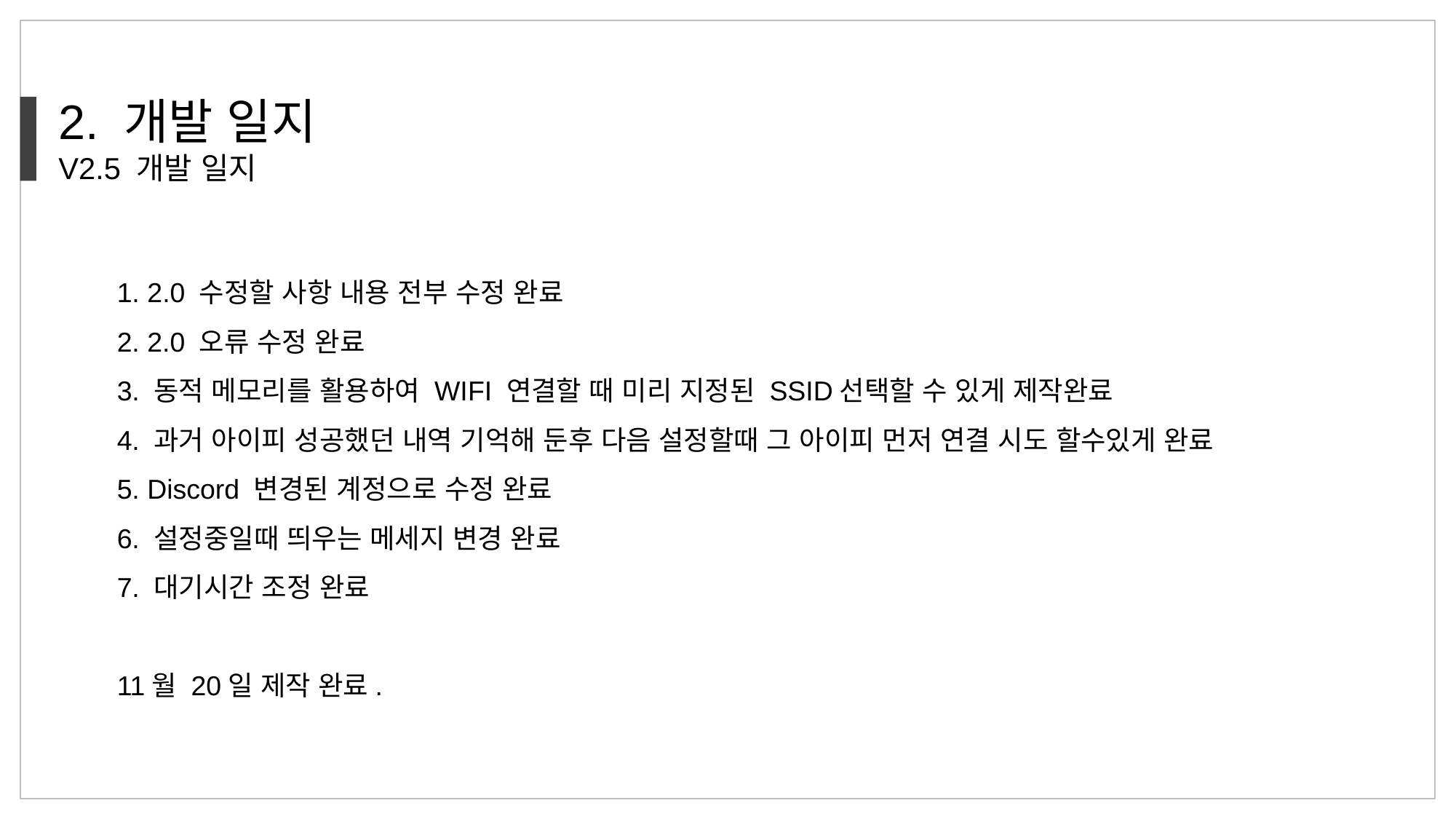

2. 개발 일지
V2.5 개발 일지

1. 2.0 수정할 사항 내용 전부 수정 완료
2. 2.0 오류 수정 완료
3. 동적 메모리를 활용하여 WIFI 연결할 때 미리 지정된 SSID선택할 수 있게 제작완료
4. 과거 아이피 성공했던 내역 기억해 둔후 다음 설정할때 그 아이피 먼저 연결 시도 할수있게 완료
5. Discord 변경된 계정으로 수정 완료
6. 설정중일때 띄우는 메세지 변경 완료
7. 대기시간 조정 완료

11월 20일 제작 완료.